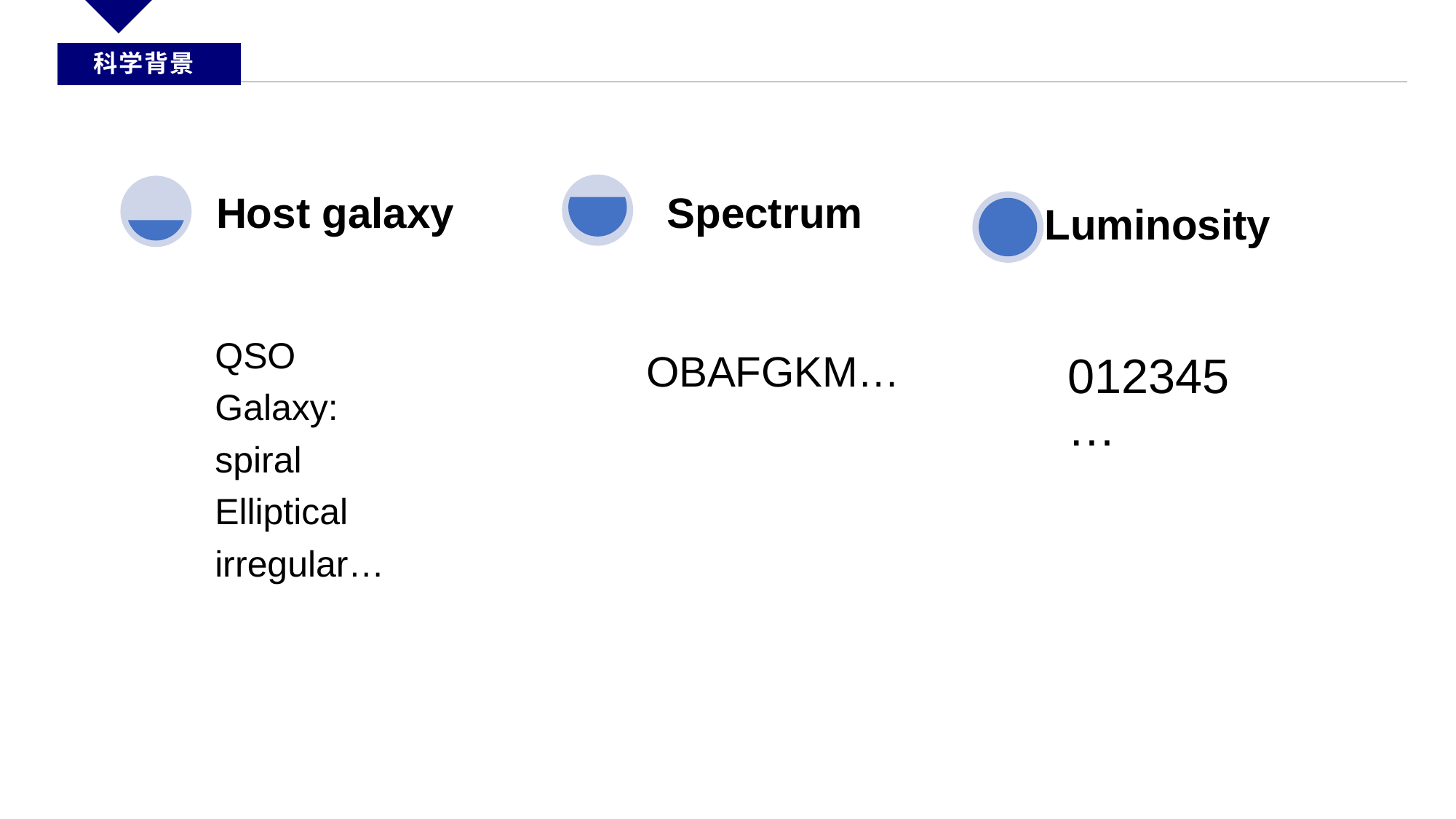

科学背景

QSO
Galaxy:
spiral
Elliptical
irregular…
Host galaxy
OBAFGKM…
Spectrum
012345…
Luminosity